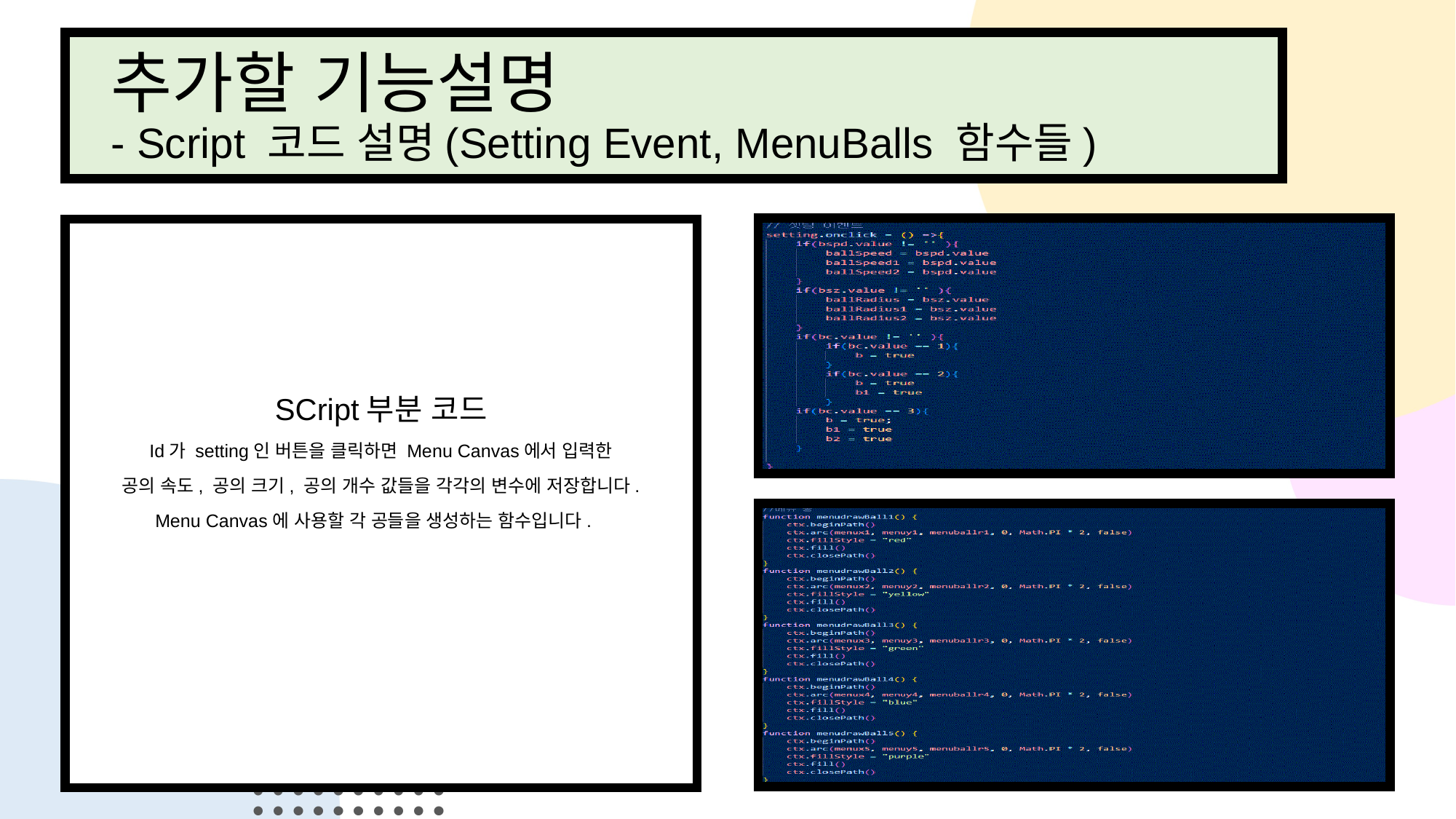

# 추가할 기능설명 - Script 코드 설명(Setting Event, MenuBalls 함수들)

SCript부분 코드
Id가 setting인 버튼을 클릭하면 Menu Canvas에서 입력한
공의 속도, 공의 크기, 공의 개수 값들을 각각의 변수에 저장합니다.
Menu Canvas에 사용할 각 공들을 생성하는 함수입니다.